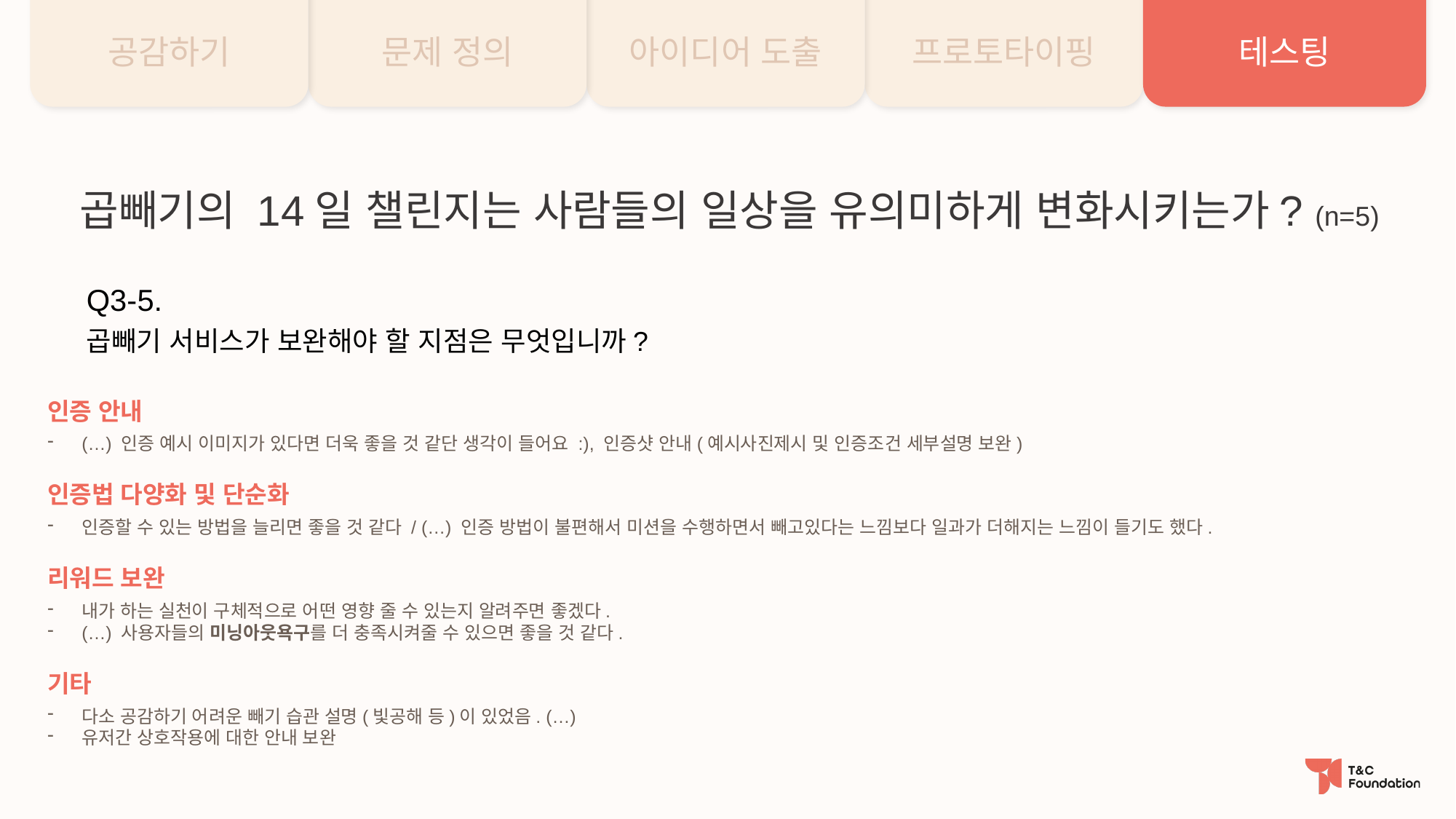

공감하기
문제 정의
아이디어 도출
프로토타이핑
테스팅
곱빼기의 14일 챌린지는 사람들의 일상을 유의미하게 변화시키는가? (n=5)
Q3-5.
곱빼기 서비스가 보완해야 할 지점은 무엇입니까?
인증 안내

(…) 인증 예시 이미지가 있다면 더욱 좋을 것 같단 생각이 들어요 :), 인증샷 안내(예시사진제시 및 인증조건 세부설명 보완)

인증법 다양화 및 단순화

인증할 수 있는 방법을 늘리면 좋을 것 같다 / (…) 인증 방법이 불편해서 미션을 수행하면서 빼고있다는 느낌보다 일과가 더해지는 느낌이 들기도 했다.

리워드 보완

내가 하는 실천이 구체적으로 어떤 영향 줄 수 있는지 알려주면 좋겠다.
(…) 사용자들의 미닝아웃욕구를 더 충족시켜줄 수 있으면 좋을 것 같다.

기타

다소 공감하기 어려운 빼기 습관 설명(빛공해 등)이 있었음. (…)
유저간 상호작용에 대한 안내 보완